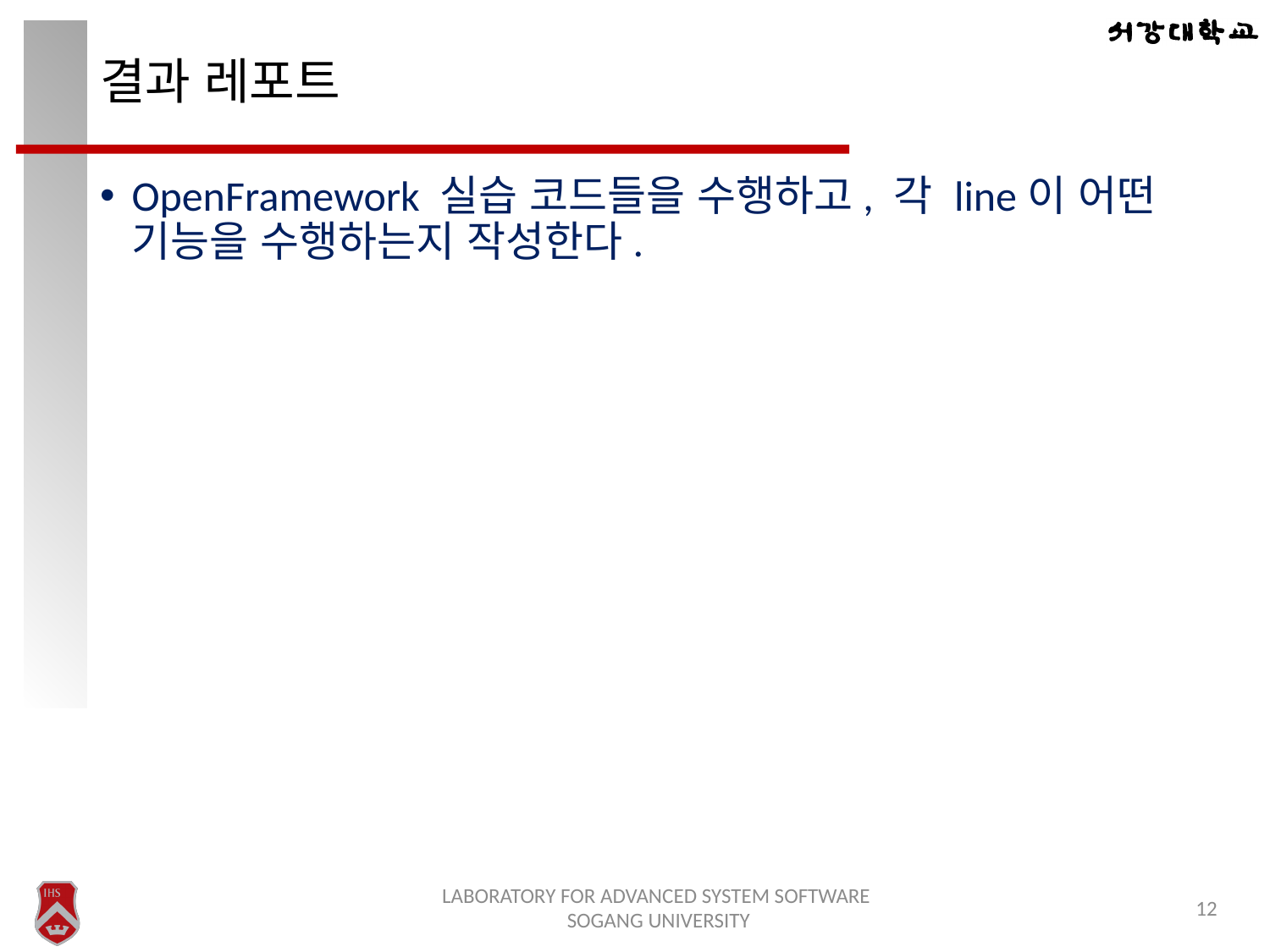

# 결과 레포트
OpenFramework 실습 코드들을 수행하고, 각 line이 어떤 기능을 수행하는지 작성한다.

LABORATORY FOR ADVANCED SYSTEM SOFTWARE
SOGANG UNIVERSITY
12